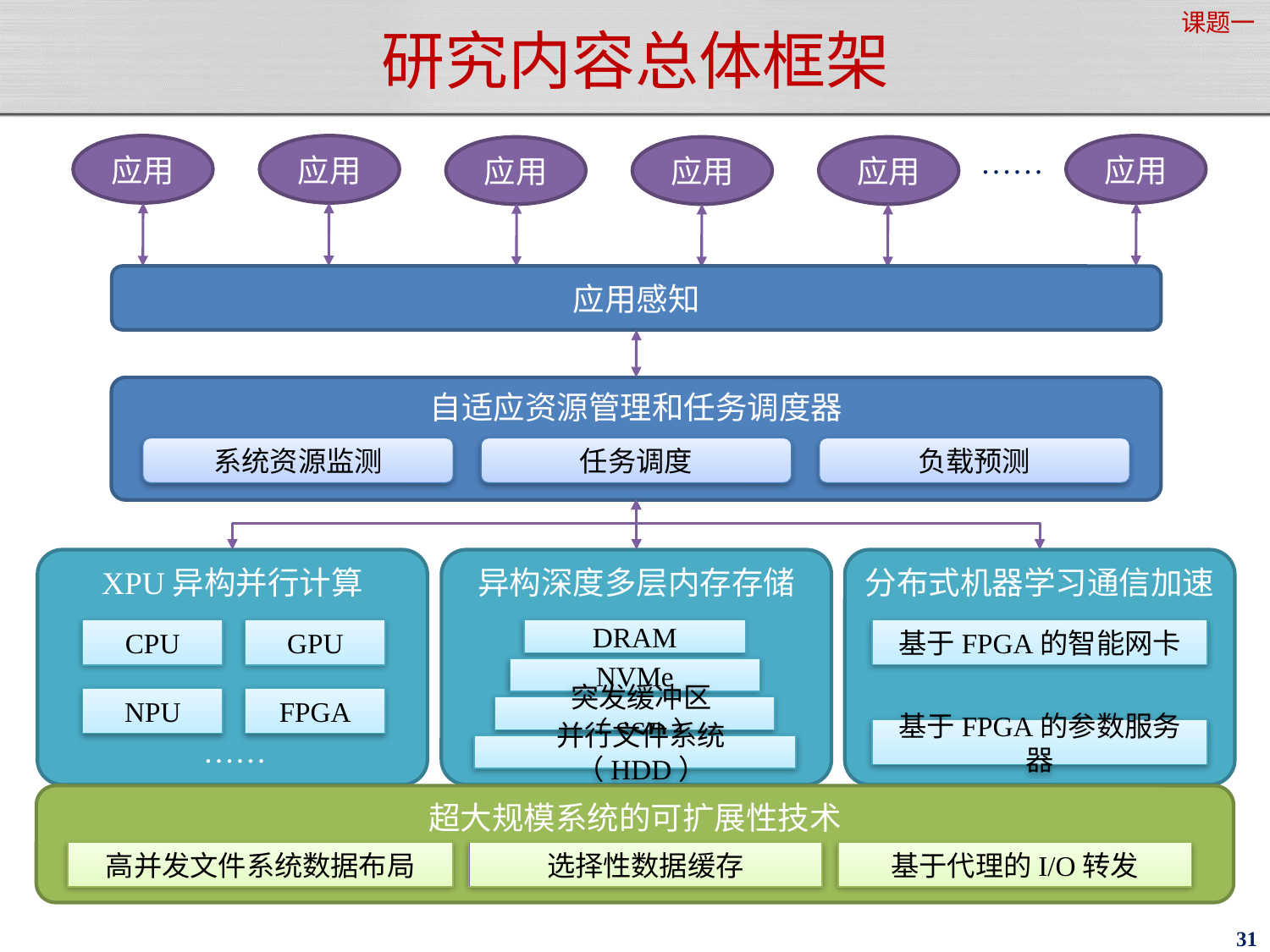

课题一
# 研究内容总体框架
应用
应用
应用
……
应用
应用
应用
应用感知
自适应资源管理和任务调度器
系统资源监测
任务调度
负载预测
XPU异构并行计算
CPU
GPU
NPU
FPGA
……
异构深度多层内存存储
DRAM
NVMe
突发缓冲区（SSD）
并行文件系统（HDD）
分布式机器学习通信加速
基于FPGA的智能网卡
基于FPGA的参数服务器
超大规模系统的可扩展性技术
高并发文件系统数据布局
选择性数据缓存
基于代理的I/O转发
31